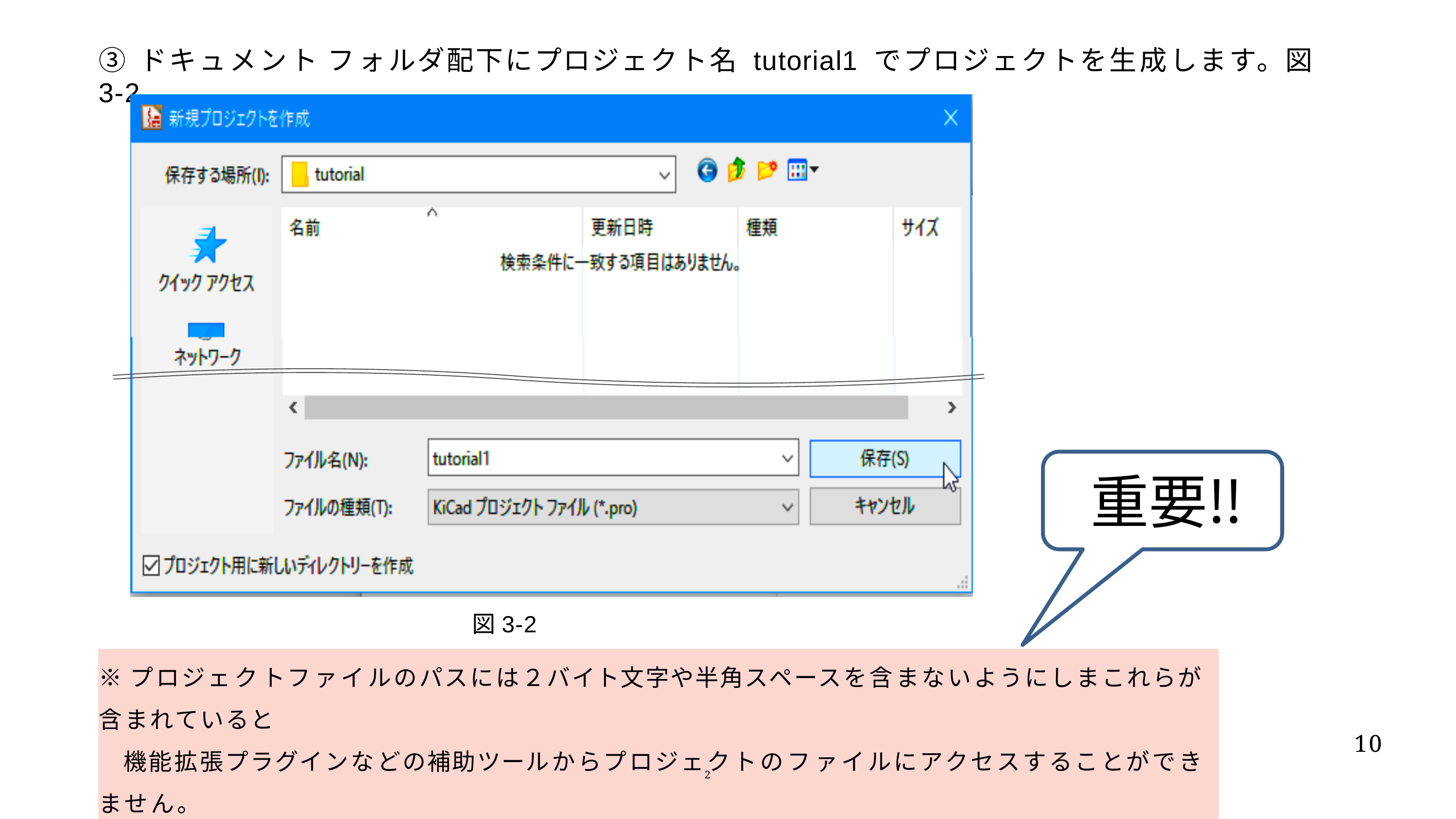

③ ドキュメント フォルダ配下にプロジェクト名 tutorial1 でプロジェクトを生成します。図3-2

重要‼
図3-2
※プロジェクトファイルのパスには２バイト文字や半角スペースを含まないようにしまこれらが含まれていると
　機能拡張プラグインなどの補助ツールからプロジェクトのファイルにアクセスすることができません。

10
2